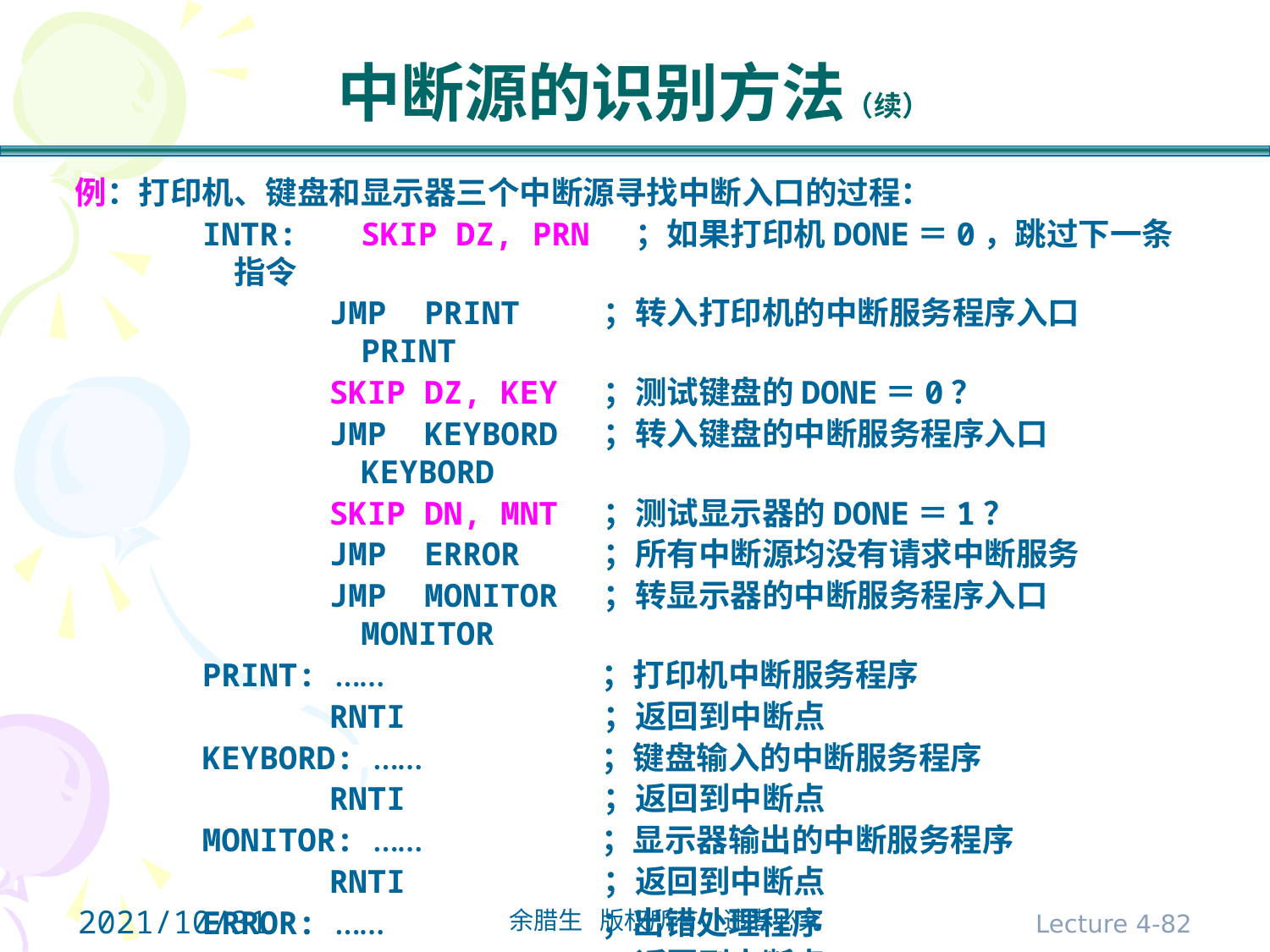

# 中断源的识别方法（续）
例：打印机、键盘和显示器三个中断源寻找中断入口的过程：
INTR:	SKIP DZ, PRN  ；如果打印机DONE＝0，跳过下一条指令
JMP  PRINT    ；转入打印机的中断服务程序入口PRINT
SKIP DZ, KEY  ；测试键盘的DONE＝0？
JMP  KEYBORD  ；转入键盘的中断服务程序入口KEYBORD
SKIP DN, MNT  ；测试显示器的DONE＝1？
JMP  ERROR    ；所有中断源均没有请求中断服务
JMP  MONITOR  ；转显示器的中断服务程序入口MONITOR
PRINT: ……           ；打印机中断服务程序
RNTI          ；返回到中断点
KEYBORD: ……         ；键盘输入的中断服务程序
RNTI          ；返回到中断点
MONITOR: ……         ；显示器输出的中断服务程序
RNTI          ；返回到中断点
ERROR: ……           ；出错处理程序
RNTI          ；返回到中断点
2021/10/31
Lecture 4-82